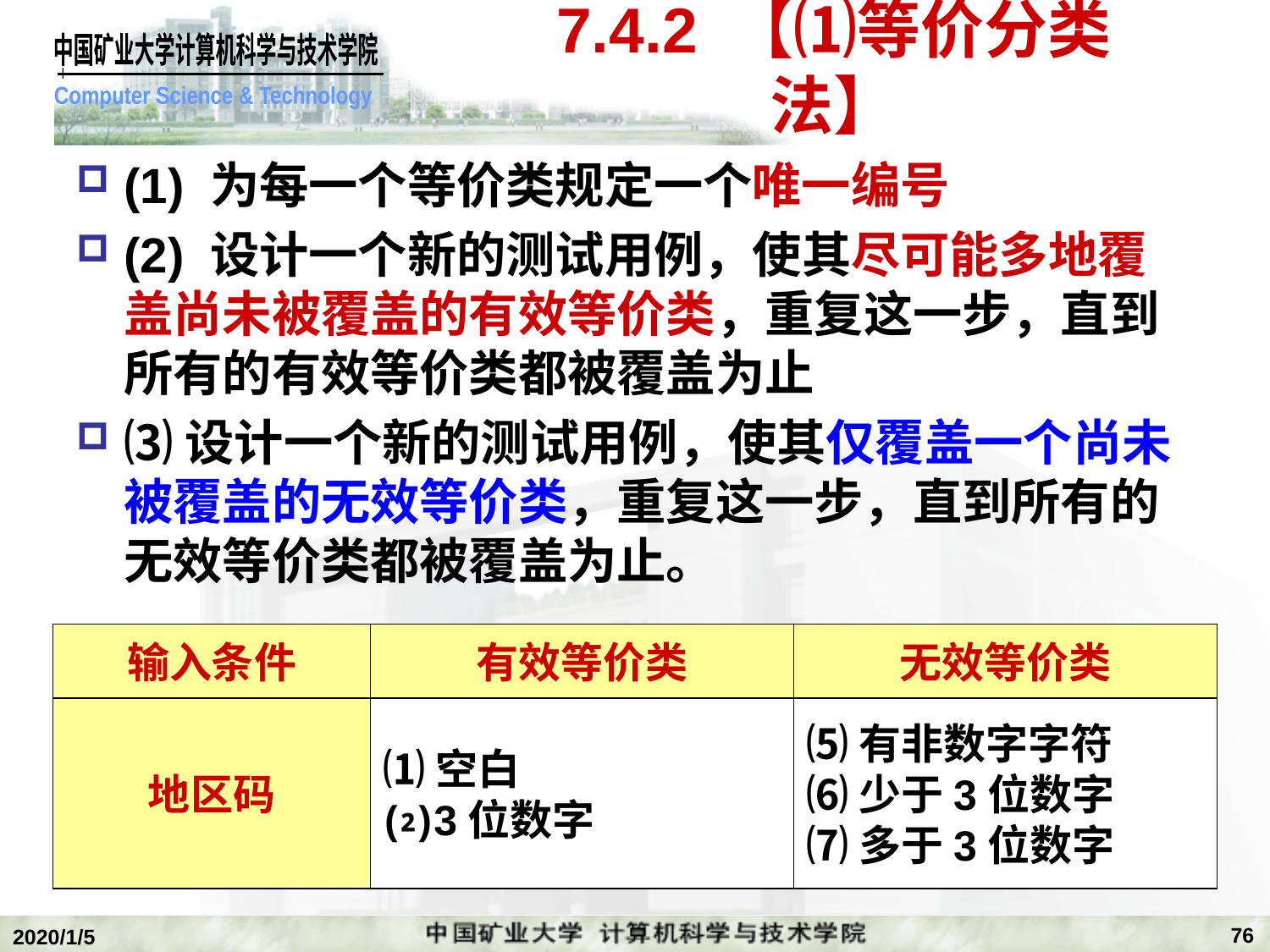

# 7.4.2 【⑴等价分类法】
(1) 为每一个等价类规定一个唯一编号
(2) 设计一个新的测试用例，使其尽可能多地覆盖尚未被覆盖的有效等价类，重复这一步，直到所有的有效等价类都被覆盖为止
⑶设计一个新的测试用例，使其仅覆盖一个尚未被覆盖的无效等价类，重复这一步，直到所有的无效等价类都被覆盖为止。
输入条件
有效等价类
无效等价类
地区码
⑴空白
⑵3位数字
⑸有非数字字符
⑹少于3位数字
⑺多于3位数字
76
2020/1/5